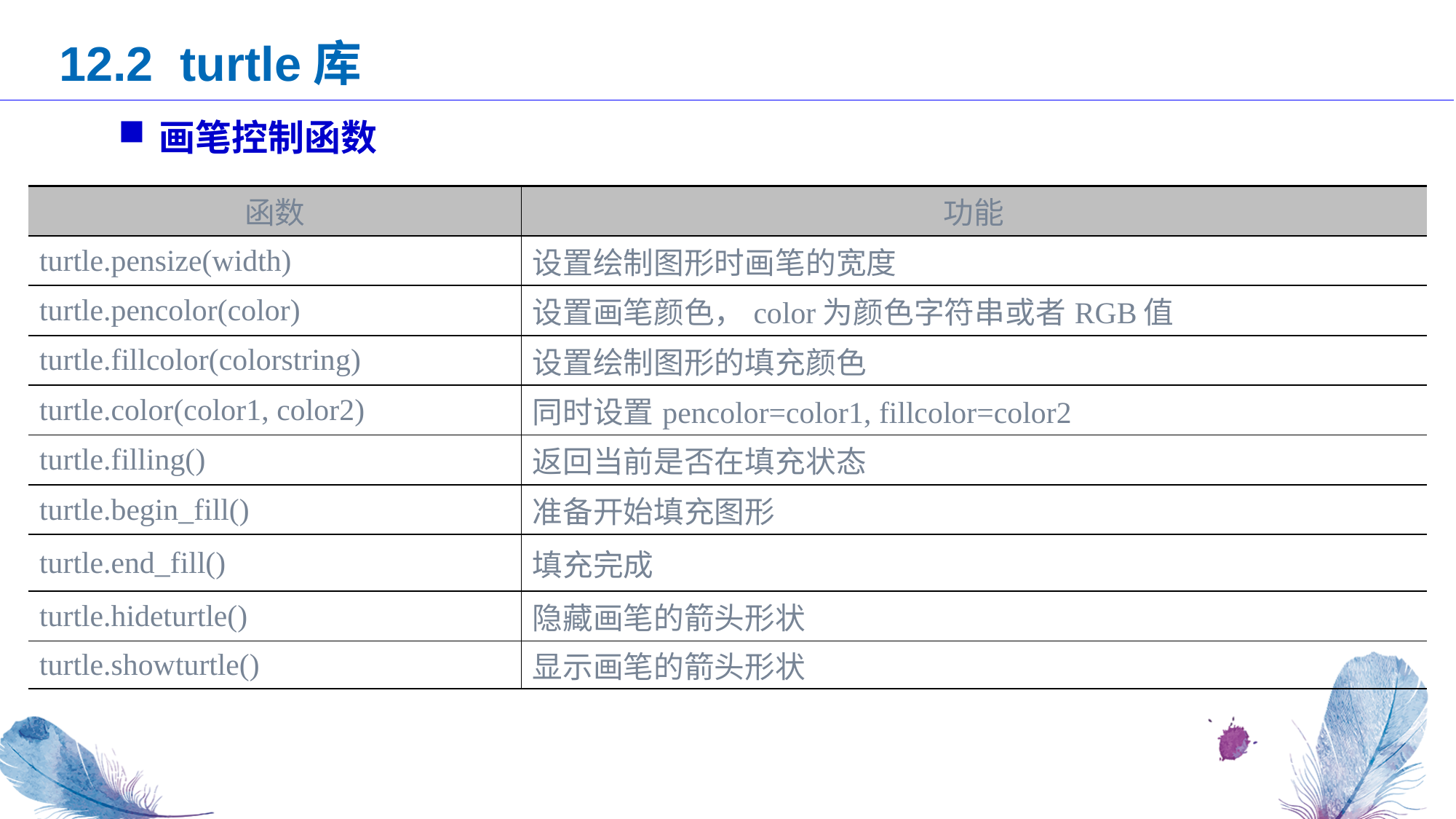

12.2  turtle库
画笔控制函数
| 函数 | 功能 |
| --- | --- |
| turtle.pensize(width) | 设置绘制图形时画笔的宽度 |
| turtle.pencolor(color) | 设置画笔颜色，color为颜色字符串或者RGB值 |
| turtle.fillcolor(colorstring) | 设置绘制图形的填充颜色 |
| turtle.color(color1, color2) | 同时设置pencolor=color1, fillcolor=color2 |
| turtle.filling() | 返回当前是否在填充状态 |
| turtle.begin\_fill() | 准备开始填充图形 |
| turtle.end\_fill() | 填充完成 |
| turtle.hideturtle() | 隐藏画笔的箭头形状 |
| turtle.showturtle() | 显示画笔的箭头形状 |